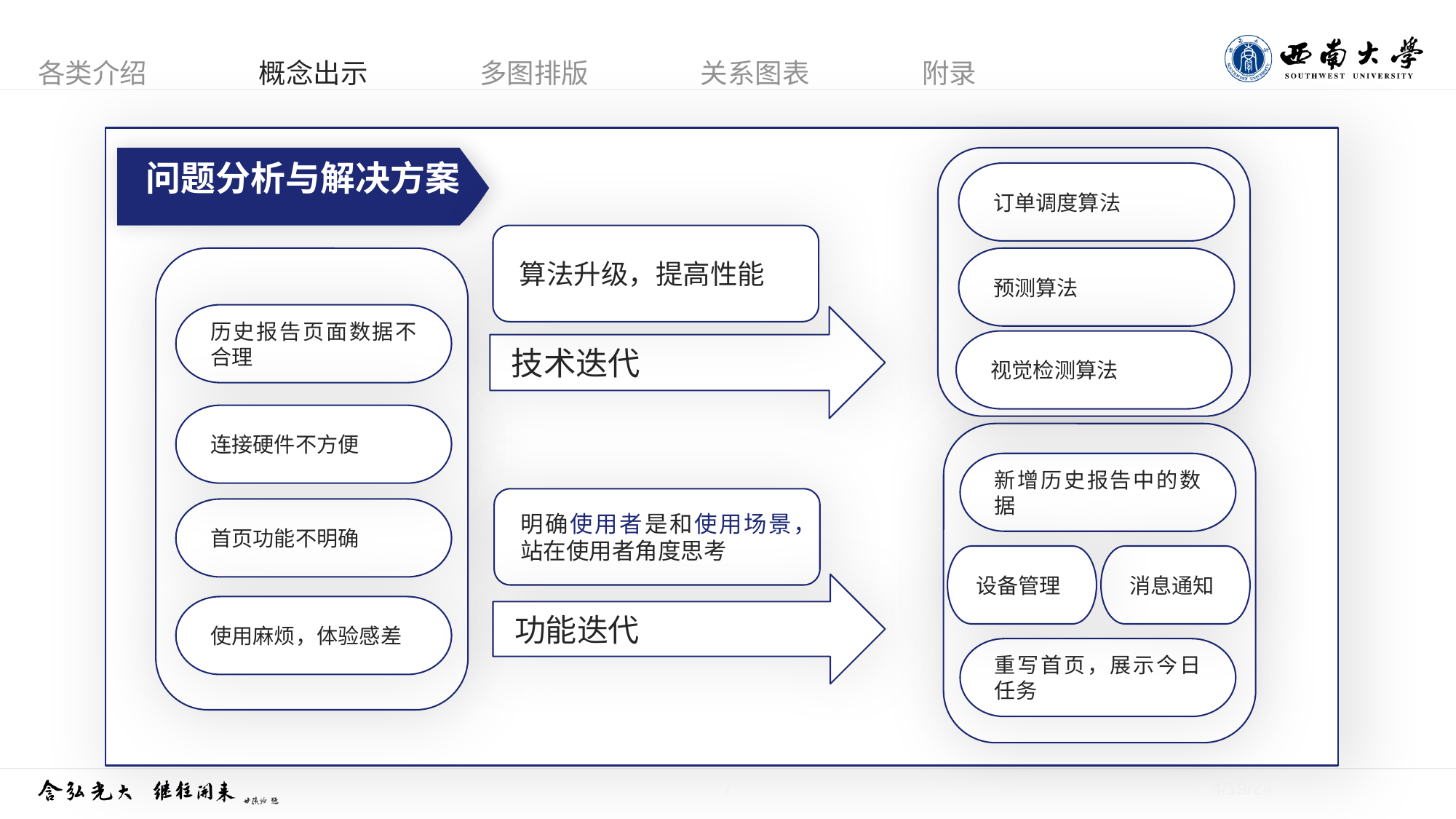

问题分析与解决方案

订单调度算法

算法升级，提高性能

预测算法
历史报告页面数据不合理
技术迭代
视觉检测算法
连接硬件不方便

新增历史报告中的数据
明确使用者是和使用场景，站在使用者角度思考
首页功能不明确
设备管理
消息通知
功能迭代
使用麻烦，体验感差
重写首页，展示今日任务
7
4/19/24